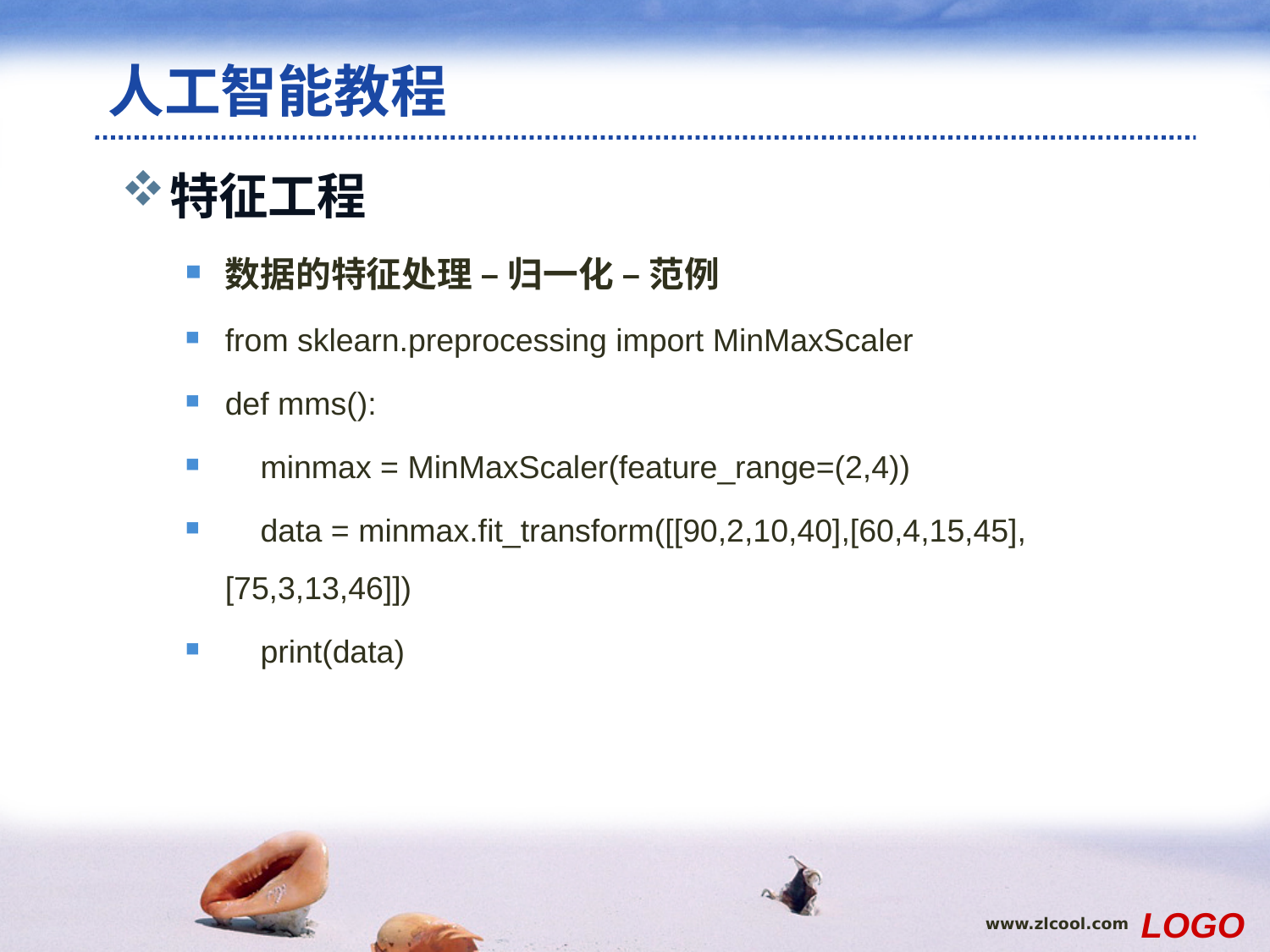

# 人工智能教程
特征工程
数据的特征处理 – 归一化 – 范例
from sklearn.preprocessing import MinMaxScaler
def mms():
    minmax = MinMaxScaler(feature_range=(2,4))
    data = minmax.fit_transform([[90,2,10,40],[60,4,15,45],[75,3,13,46]])
    print(data)

LOGO
www.zlcool.com